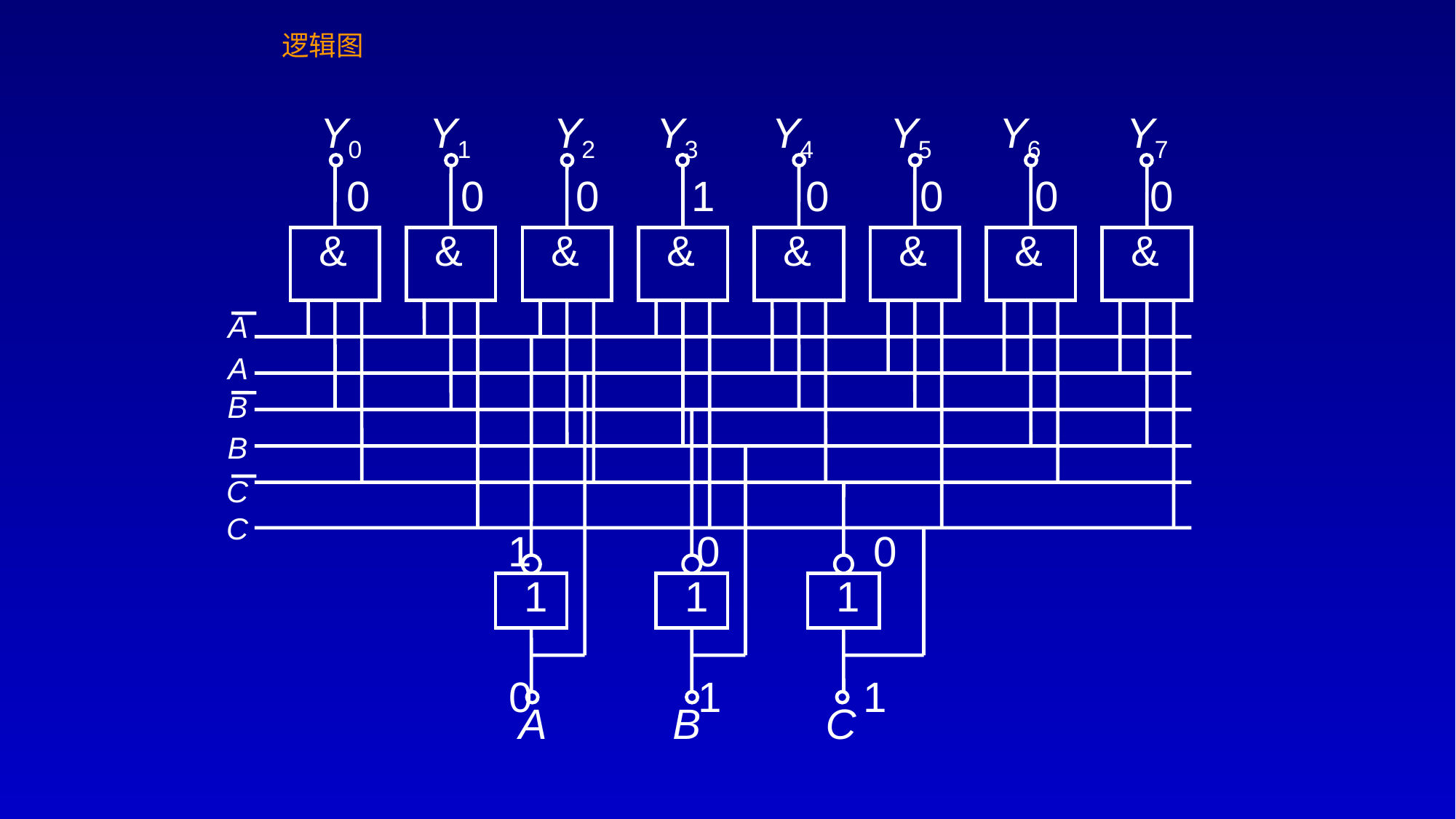

逻辑图
Y0
Y1
Y2
Y3
Y4
Y5
Y6
Y7

0
0
0
1
0
0
0
0

&
&
&
&
&
&
&
&

1              0             0

1
1
1

0              1            1
A

B

C

A

A
B

B
C

C